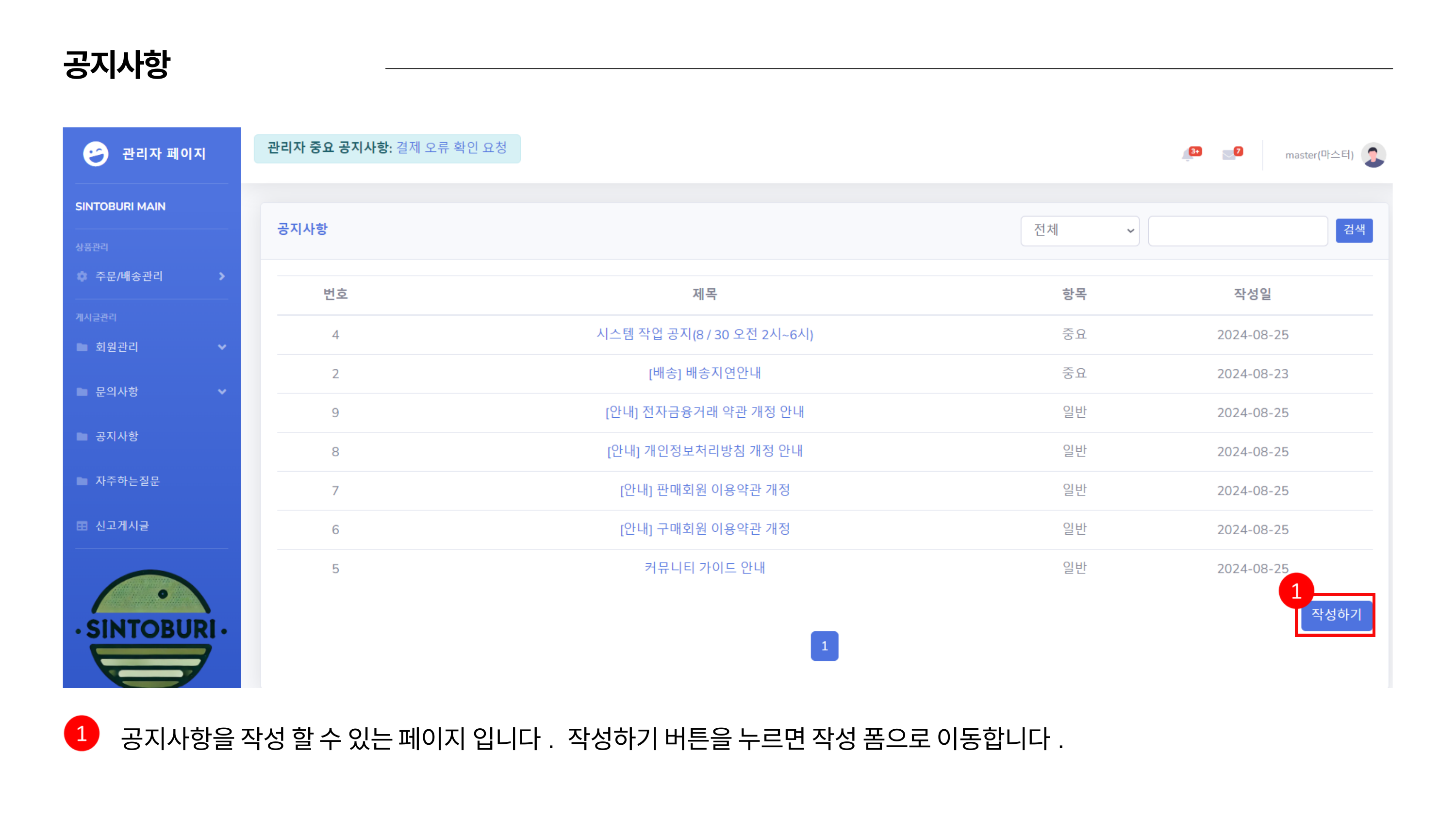

공지사항

공지사항을 작성 할 수 있는 페이지 입니다. 작성하기 버튼을 누르면 작성 폼으로 이동합니다.